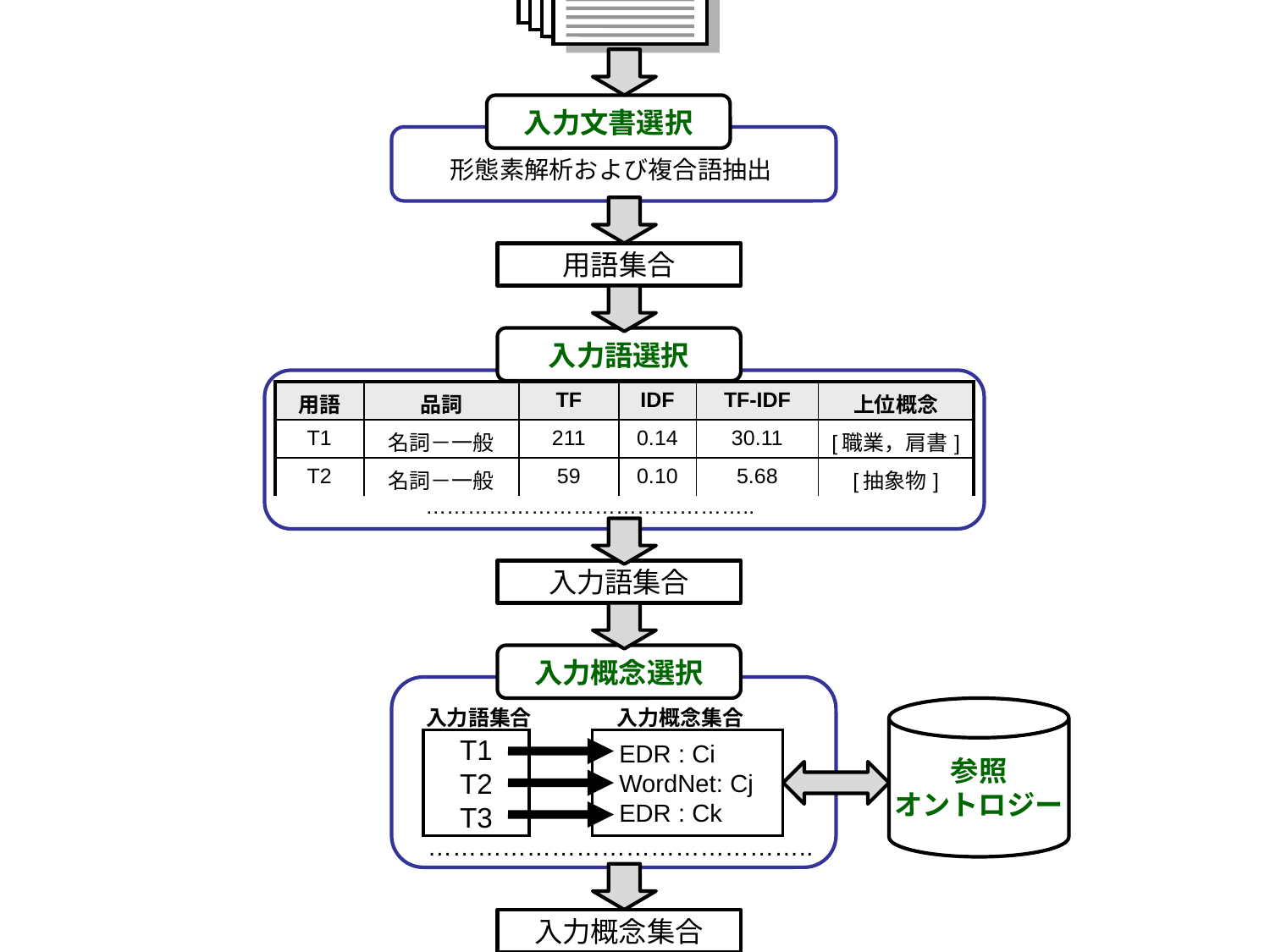

領域専門文書

入力文書選択

形態素解析および複合語抽出

用語集合

入力語選択

| 用語 | 品詞 | TF | IDF | TF-IDF | 上位概念 |
| --- | --- | --- | --- | --- | --- |
| T1 | 名詞－一般 | 211 | 0.14 | 30.11 | [職業，肩書] |
| T2 | 名詞－一般 | 59 | 0.10 | 5.68 | [抽象物] |
………………………………………..

入力語集合

入力概念選択

入力語集合
入力概念集合
参照
オントロジー
T1
T2
T3
  EDR : Ci
  WordNet: Cj
  EDR : Ck

………………………………………..

入力概念集合